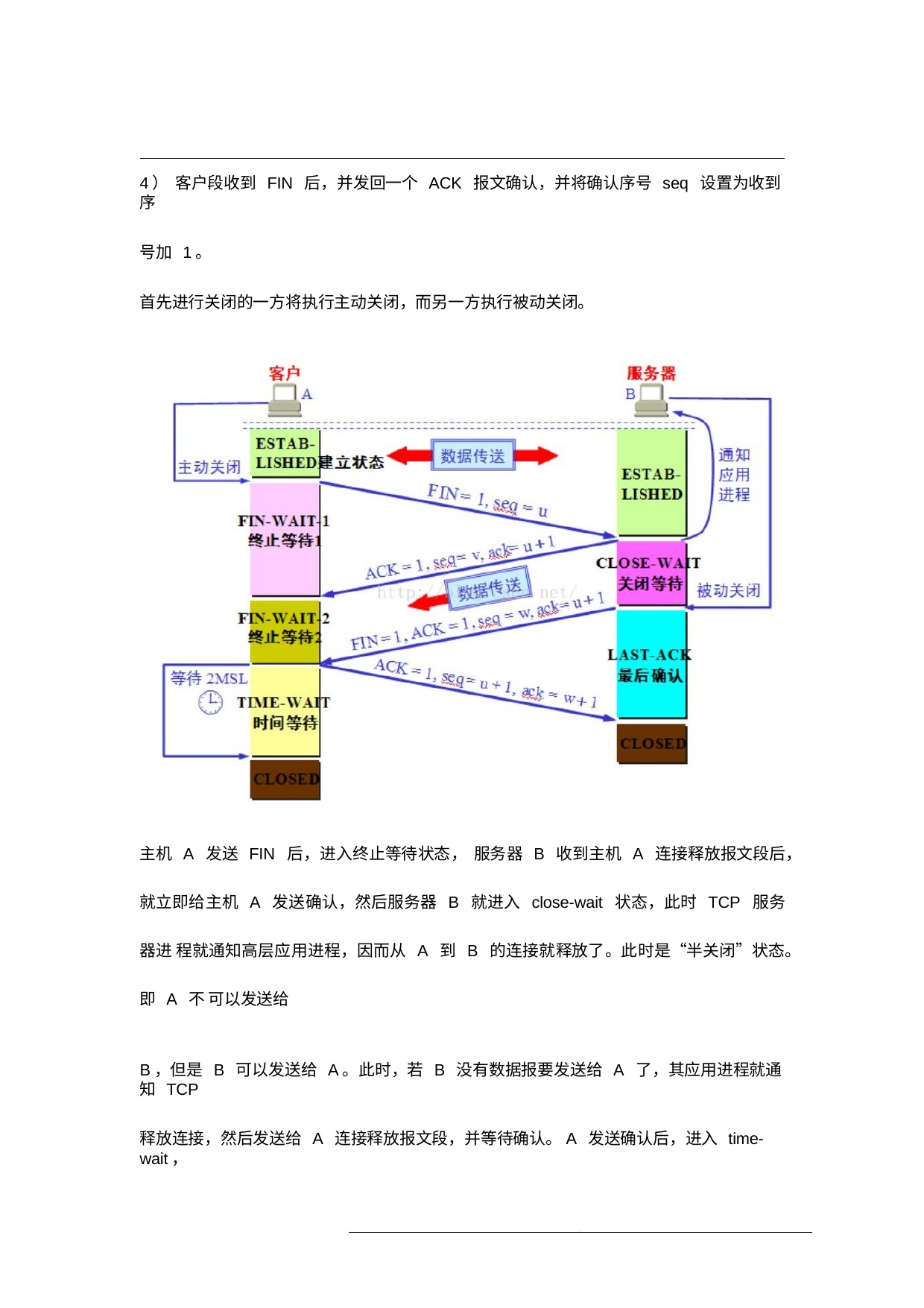

4） 客户段收到 FIN 后，并发回一个 ACK 报文确认，并将确认序号 seq 设置为收到序

号加 1。
首先进行关闭的一方将执行主动关闭，而另一方执行被动关闭。

主机 A 发送 FIN 后，进入终止等待状态， 服务器 B 收到主机 A 连接释放报文段后，
就立即给主机 A 发送确认，然后服务器 B 就进入 close-wait 状态，此时 TCP 服务器进 程就通知高层应用进程，因而从 A 到 B 的连接就释放了。此时是“半关闭”状态。即 A 不 可以发送给
B，但是 B 可以发送给 A。此时，若 B 没有数据报要发送给 A 了，其应用进程就通知 TCP

释放连接，然后发送给 A 连接释放报文段，并等待确认。A 发送确认后，进入 time-wait，